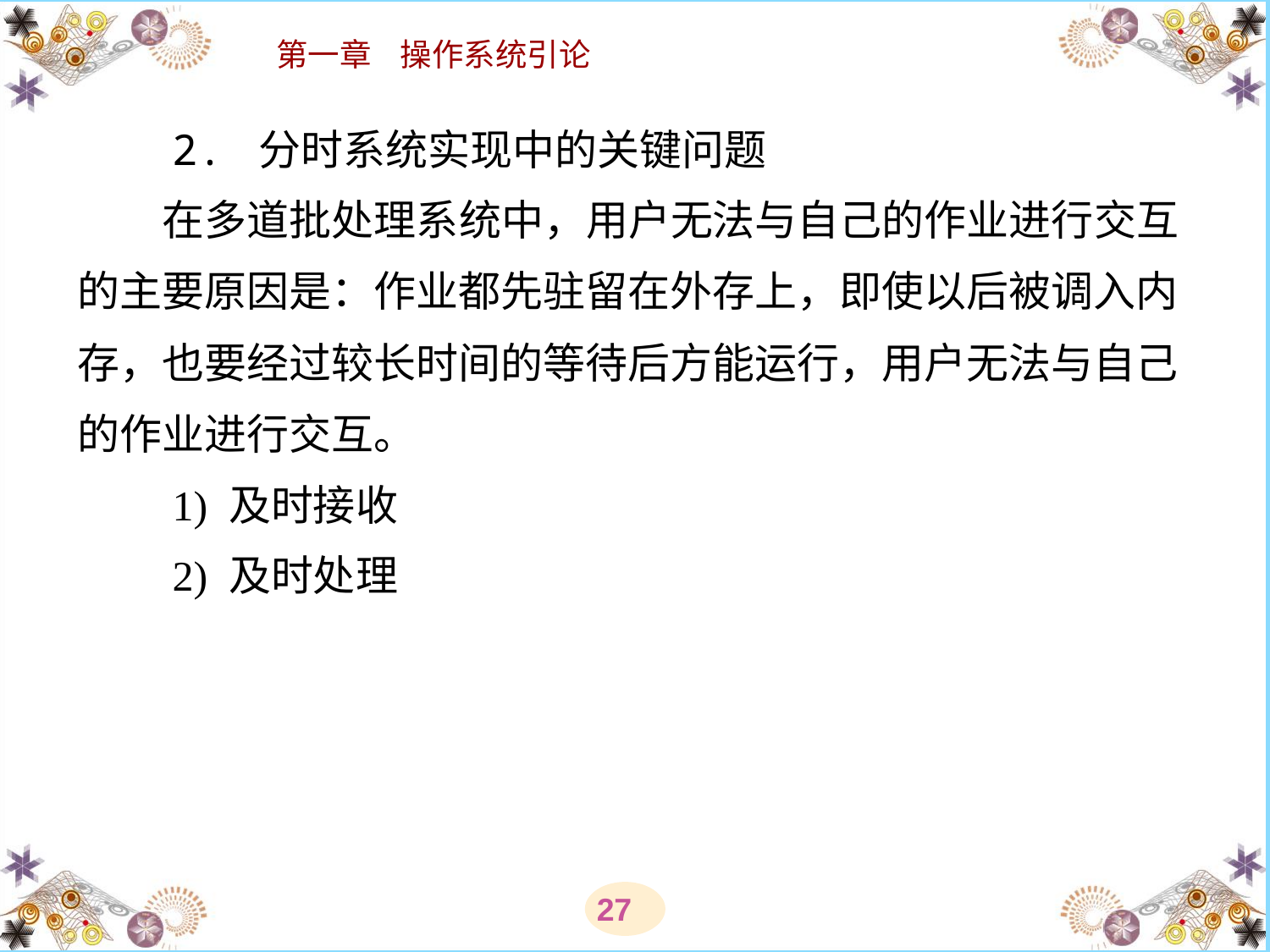

# 2. 分时系统实现中的关键问题 　　在多道批处理系统中，用户无法与自己的作业进行交互的主要原因是：作业都先驻留在外存上，即使以后被调入内存，也要经过较长时间的等待后方能运行，用户无法与自己的作业进行交互。 　　1) 及时接收 　　2) 及时处理